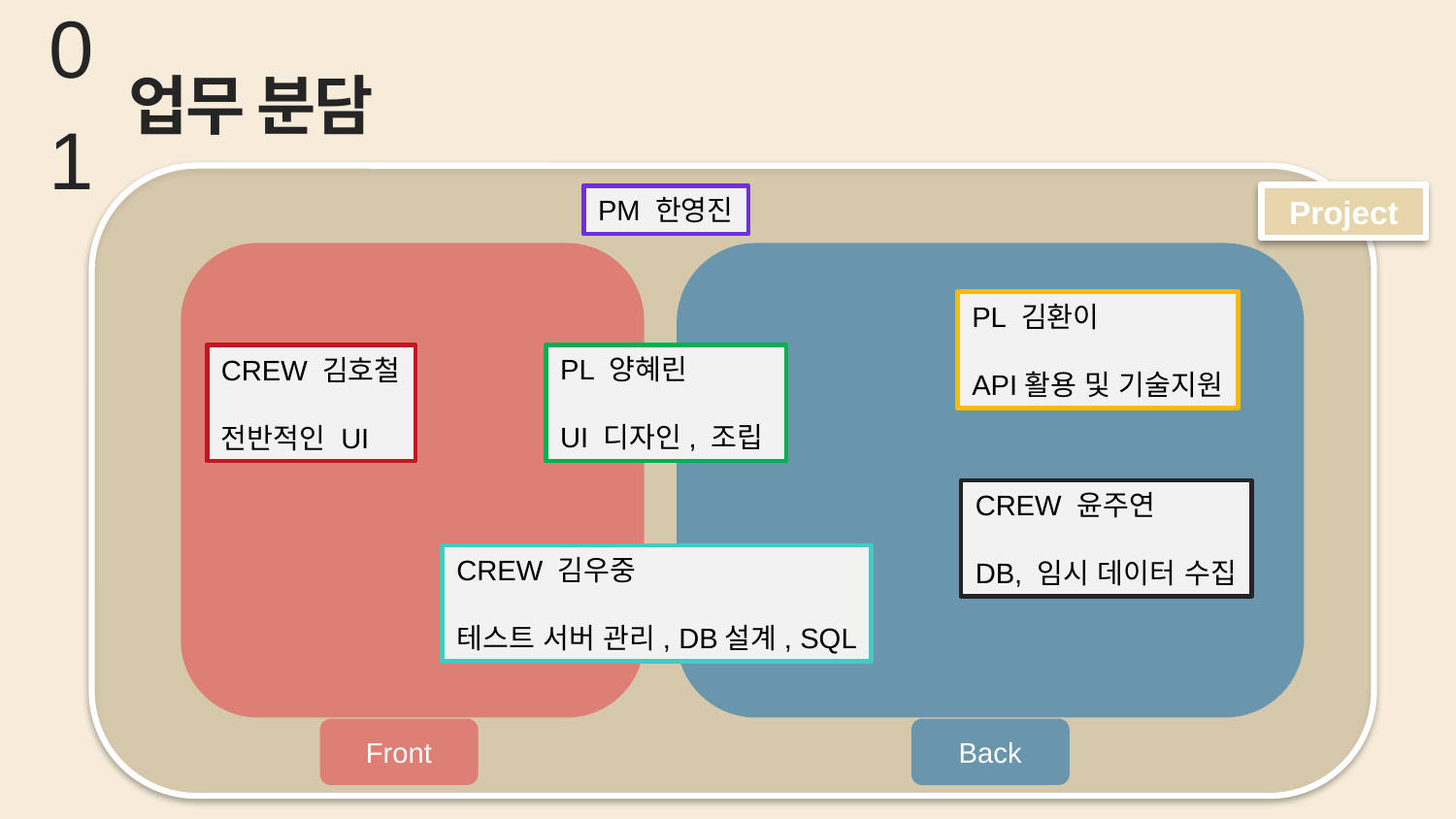

# 업무 분담
01

Project
PM 한영진

PL 김환이
API활용 및 기술지원
PL 양혜린
UI 디자인, 조립
CREW 김호철

전반적인 UI
CREW 윤주연
DB, 임시 데이터 수집
CREW 김우중
테스트 서버 관리, DB설계, SQL
Front
Back